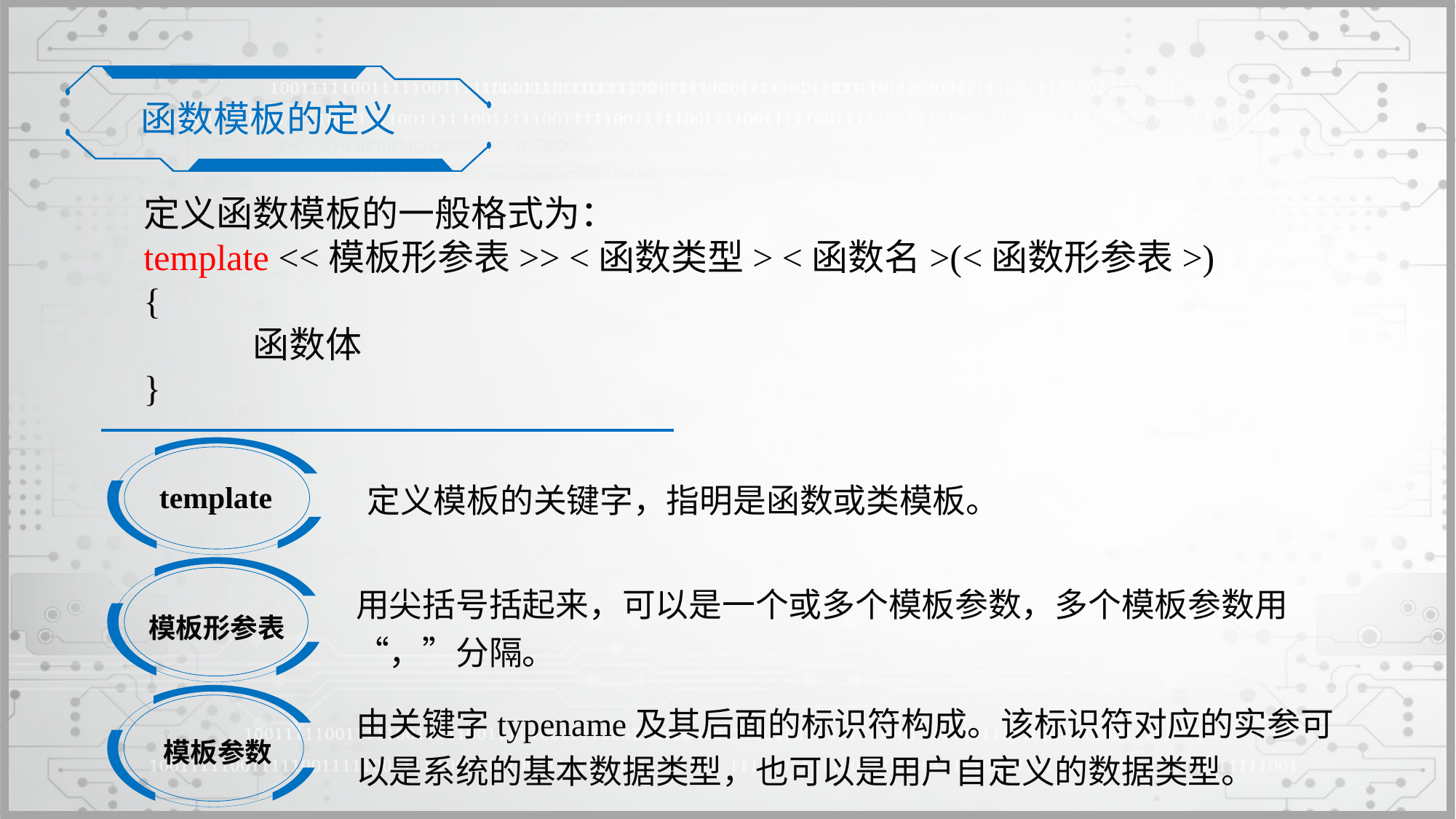

函数模板的定义
定义函数模板的一般格式为：
template <<模板形参表>> <函数类型> <函数名>(<函数形参表>)
{
	函数体
}

template
定义模板的关键字，指明是函数或类模板。

模板形参表
用尖括号括起来，可以是一个或多个模板参数，多个模板参数用“，”分隔。

模板参数
由关键字typename及其后面的标识符构成。该标识符对应的实参可以是系统的基本数据类型，也可以是用户自定义的数据类型。